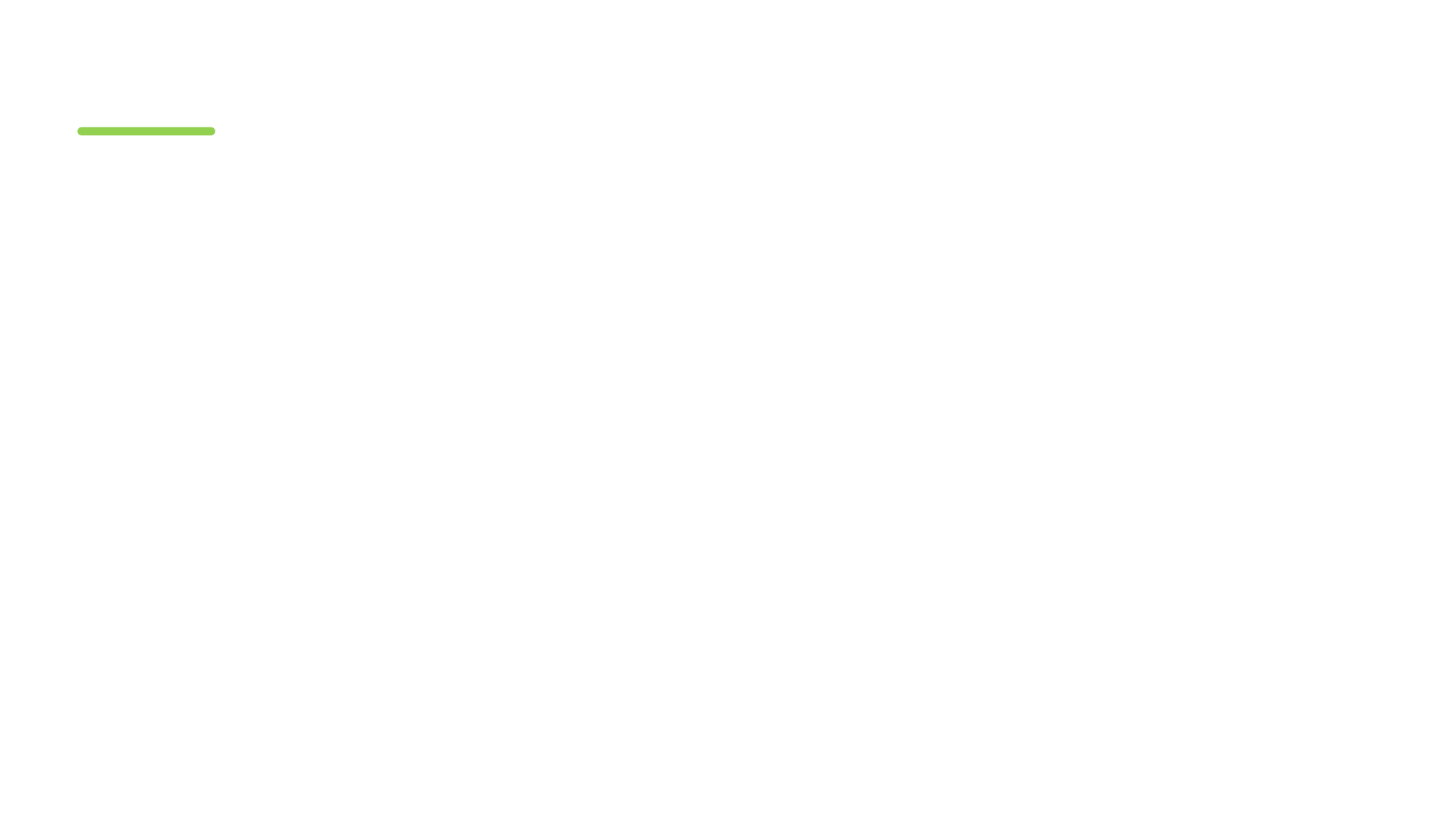

#
4）粘滞性（Viscosity）
做正确的事情要比做错误的事情困难。表现为两种形式：
软件粘滞性
需要对软件进行修改时，可能存在多种方法。有的方法可以保持原有的设计质量，另一些方法则会破坏原有的设计质量。如果，破坏软件质量的修改比保持原有设计质量的修改更容易实施时，我们就称该软件具有“软件粘滞性”。
环境粘滞性
当开发环境迟钝、低效时，就会产生环境粘滞性。
例如：如果编译时间很长，那么开发人员可能会放弃那些能保持设计质量，但是却需要导致大规模重新编译的改动。
31